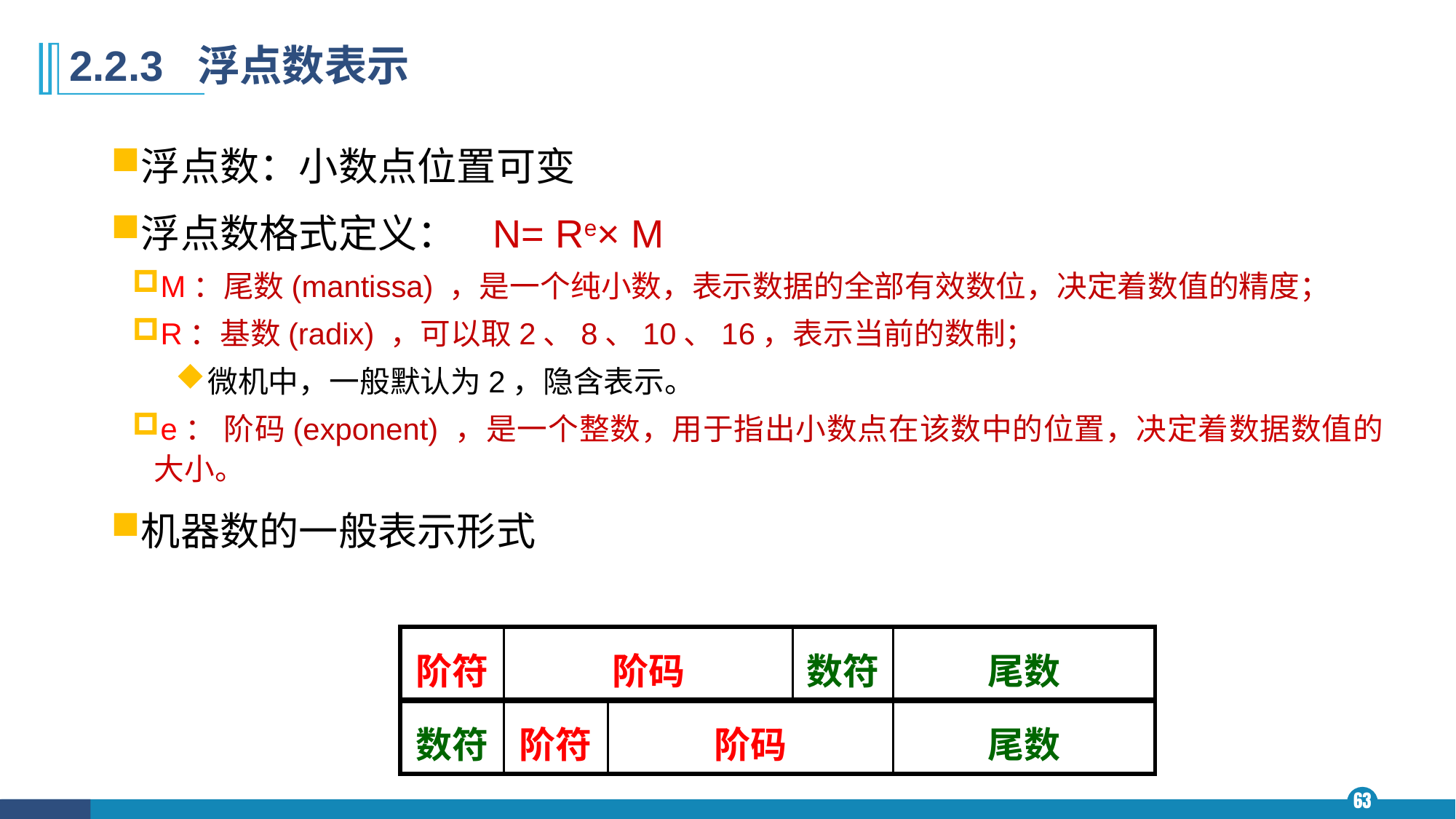

63
# 2.2.3  浮点数表示
浮点数：小数点位置可变
浮点数格式定义：   N= Re× M
M：尾数(mantissa) ，是一个纯小数，表示数据的全部有效数位，决定着数值的精度；
R：基数(radix) ，可以取2、8、10、16，表示当前的数制；
微机中，一般默认为2，隐含表示。
e： 阶码(exponent) ，是一个整数，用于指出小数点在该数中的位置，决定着数据数值的大小。
机器数的一般表示形式
| 阶符 | 阶码 | 数符 | 尾数 |
| --- | --- | --- | --- |
| 数符 | 阶符 | 阶码 | 尾数 |
| --- | --- | --- | --- |